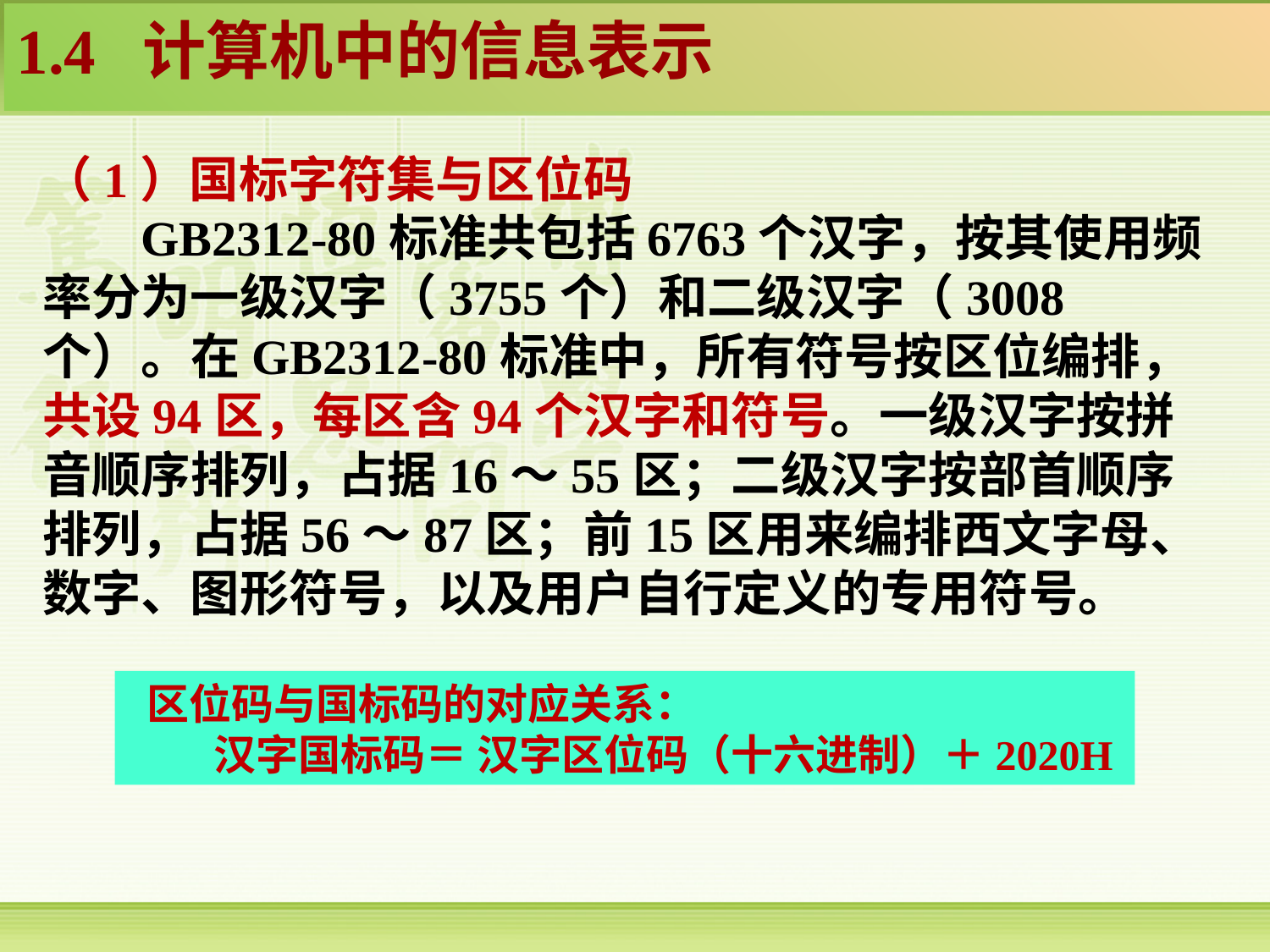

1.4  计算机中的信息表示
（1）国标字符集与区位码
        GB2312-80标准共包括6763个汉字，按其使用频率分为一级汉字（3755个）和二级汉字（3008个）。在GB2312-80标准中，所有符号按区位编排，共设94区，每区含94个汉字和符号。一级汉字按拼音顺序排列，占据16～55区；二级汉字按部首顺序排列，占据56～87区；前15区用来编排西文字母、数字、图形符号，以及用户自行定义的专用符号。
 区位码与国标码的对应关系：
        汉字国标码＝ 汉字区位码（十六进制）＋2020H

70